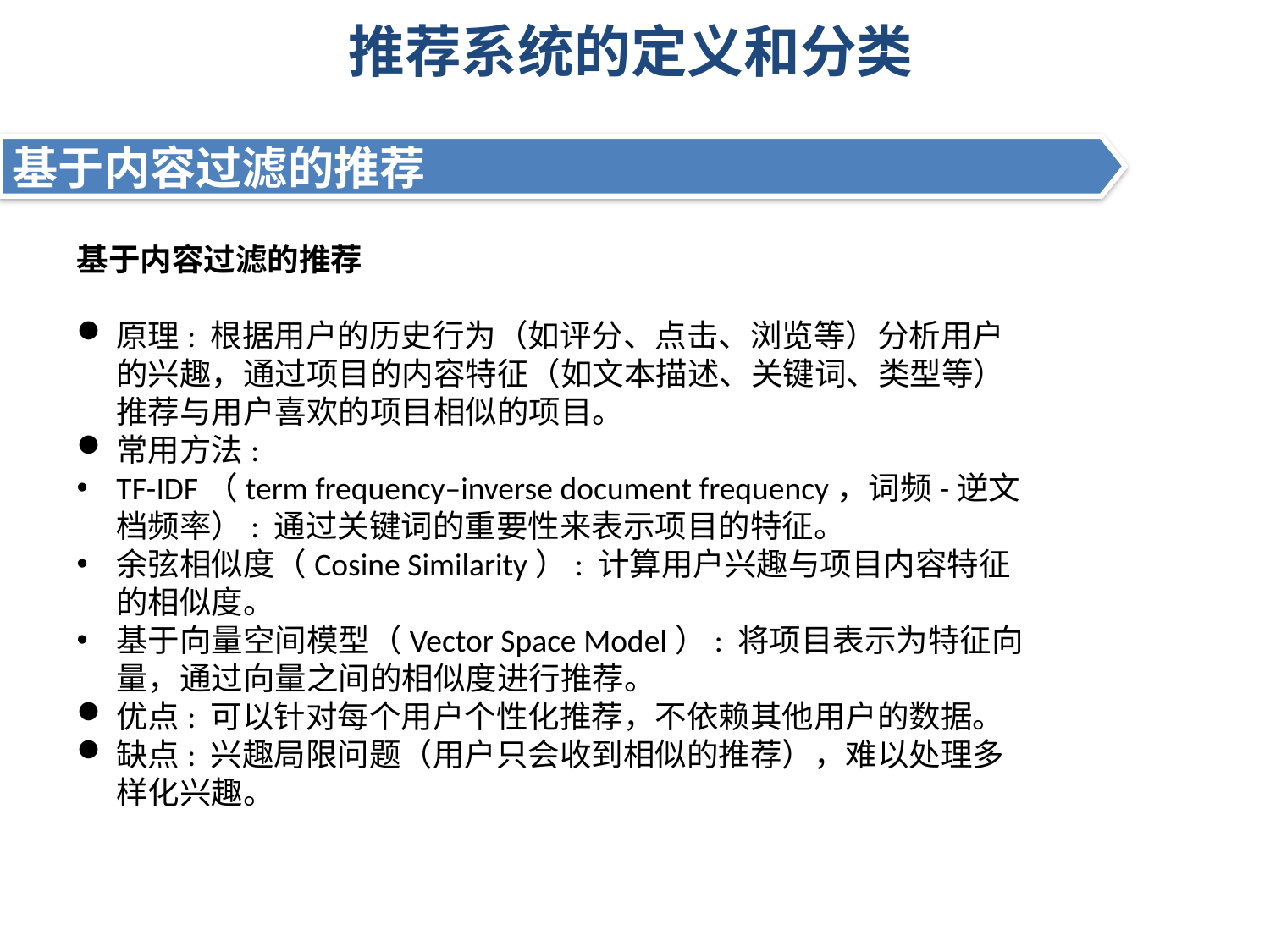

# 推荐系统的定义和分类
基于内容过滤的推荐
基于内容过滤的推荐

原理: 根据用户的历史行为（如评分、点击、浏览等）分析用户的兴趣，通过项目的内容特征（如文本描述、关键词、类型等）推荐与用户喜欢的项目相似的项目。
常用方法:
TF-IDF（term frequency–inverse document frequency，词频-逆文档频率）: 通过关键词的重要性来表示项目的特征。
余弦相似度（Cosine Similarity）: 计算用户兴趣与项目内容特征的相似度。
基于向量空间模型（Vector Space Model）: 将项目表示为特征向量，通过向量之间的相似度进行推荐。
优点: 可以针对每个用户个性化推荐，不依赖其他用户的数据。
缺点: 兴趣局限问题（用户只会收到相似的推荐），难以处理多样化兴趣。
26